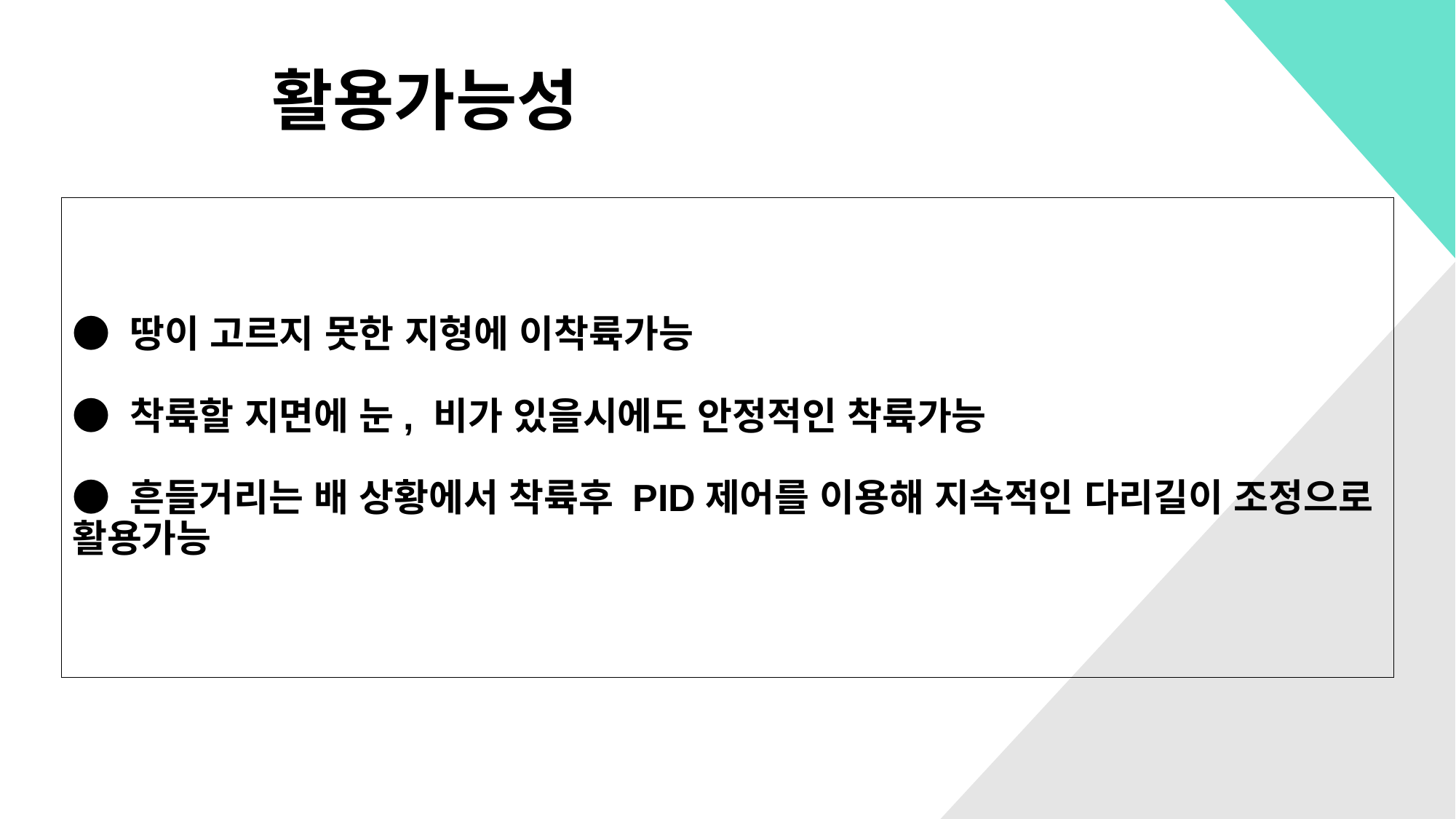

활용가능성
● 땅이 고르지 못한 지형에 이착륙가능

● 착륙할 지면에 눈, 비가 있을시에도 안정적인 착륙가능

● 흔들거리는 배 상황에서 착륙후 PID제어를 이용해 지속적인 다리길이 조정으로 활용가능